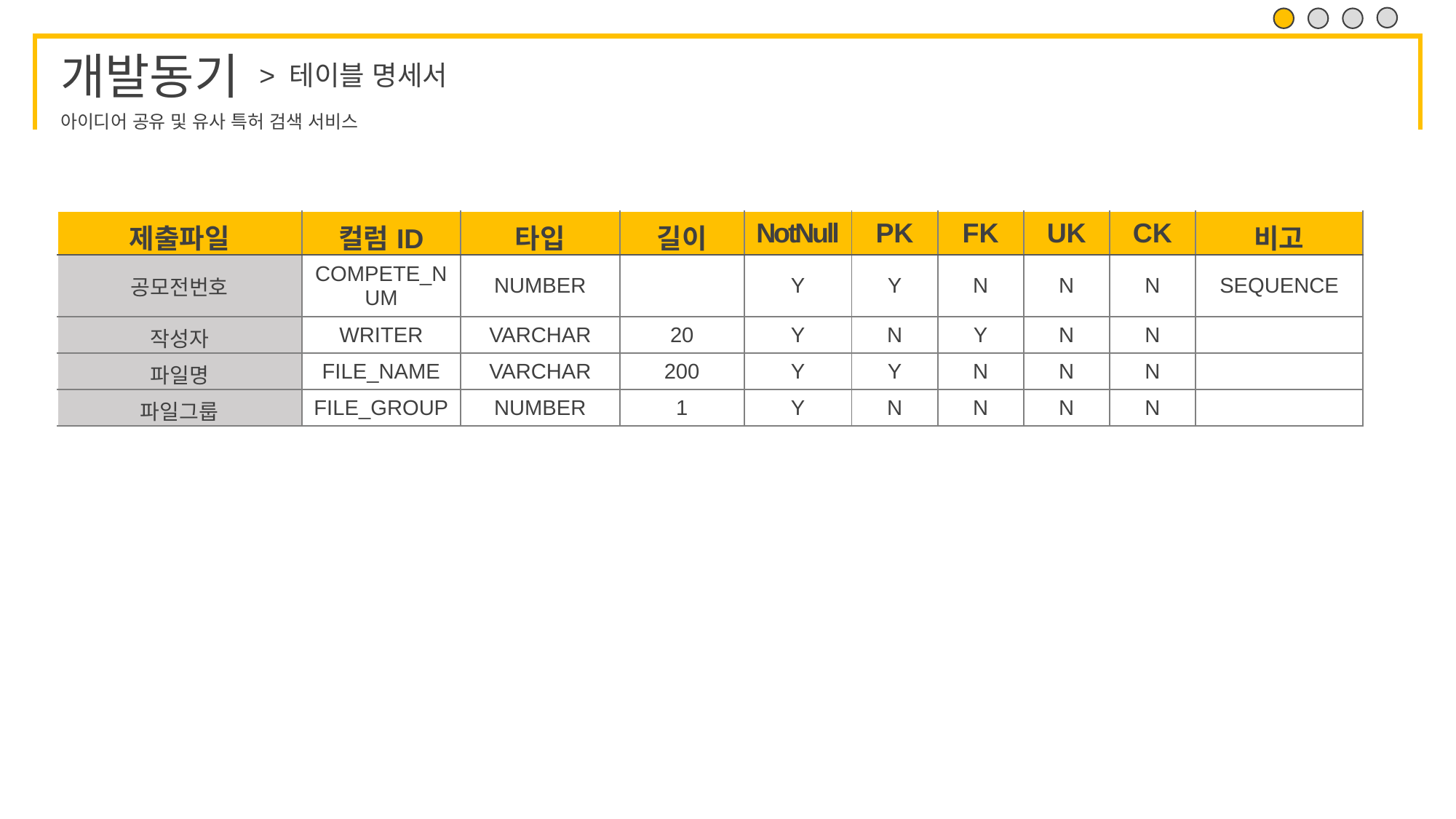

> 테이블 명세서
| 제출파일 | 컬럼ID | 타입 | 길이 | NotNull | PK | FK | UK | CK | 비고 |
| --- | --- | --- | --- | --- | --- | --- | --- | --- | --- |
| 공모전번호 | COMPETE\_NUM | NUMBER |  | Y | Y | N | N | N | SEQUENCE |
| 작성자 | WRITER | VARCHAR | 20 | Y | N | Y | N | N |  |
| 파일명 | FILE\_NAME | VARCHAR | 200 | Y | Y | N | N | N |  |
| 파일그룹 | FILE\_GROUP | NUMBER | 1 | Y | N | N | N | N |  |